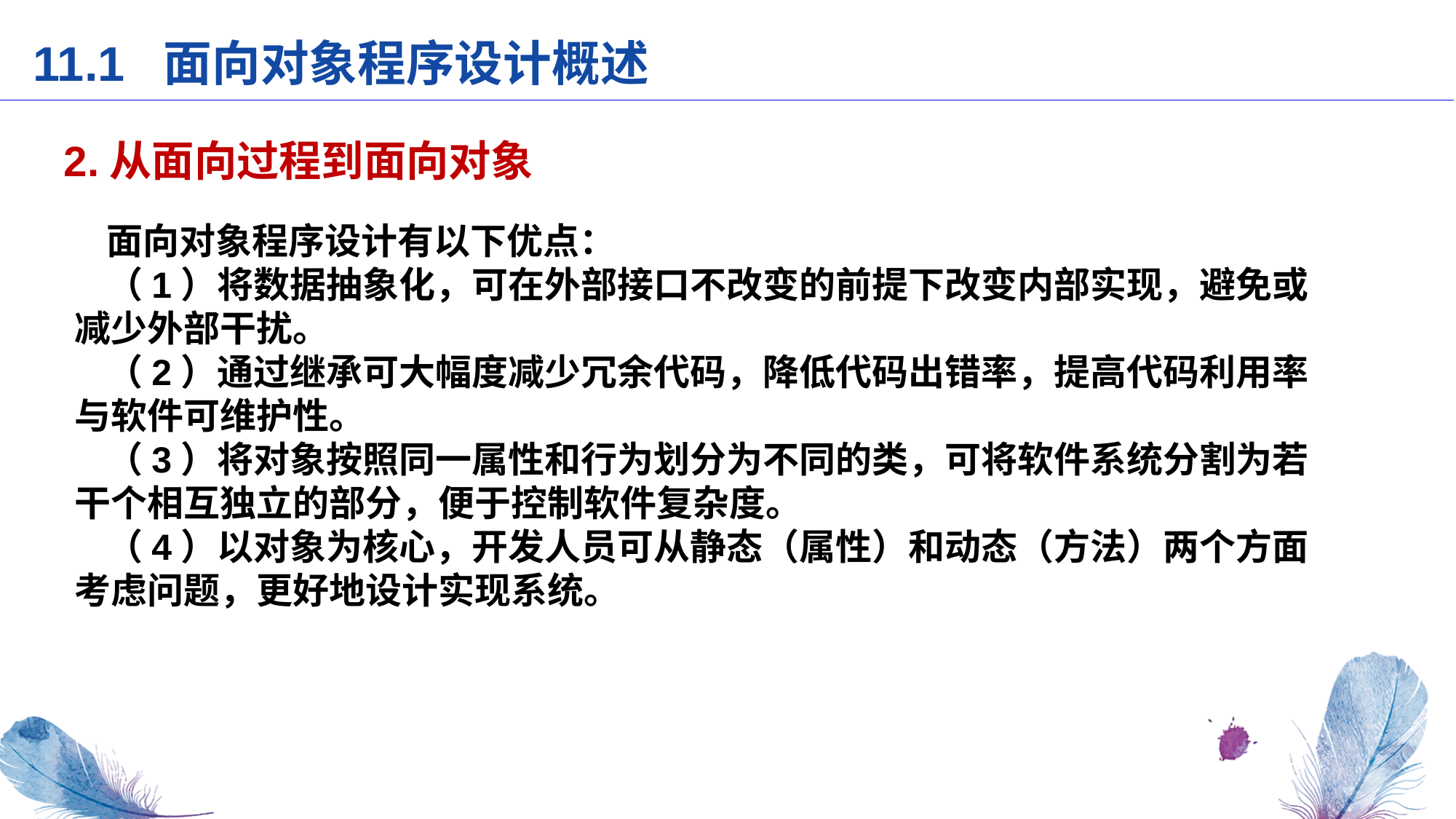

11.1  面向对象程序设计概述
2.从面向过程到面向对象
面向对象程序设计有以下优点：
（1）将数据抽象化，可在外部接口不改变的前提下改变内部实现，避免或减少外部干扰。
（2）通过继承可大幅度减少冗余代码，降低代码出错率，提高代码利用率与软件可维护性。
（3）将对象按照同一属性和行为划分为不同的类，可将软件系统分割为若干个相互独立的部分，便于控制软件复杂度。
（4）以对象为核心，开发人员可从静态（属性）和动态（方法）两个方面考虑问题，更好地设计实现系统。